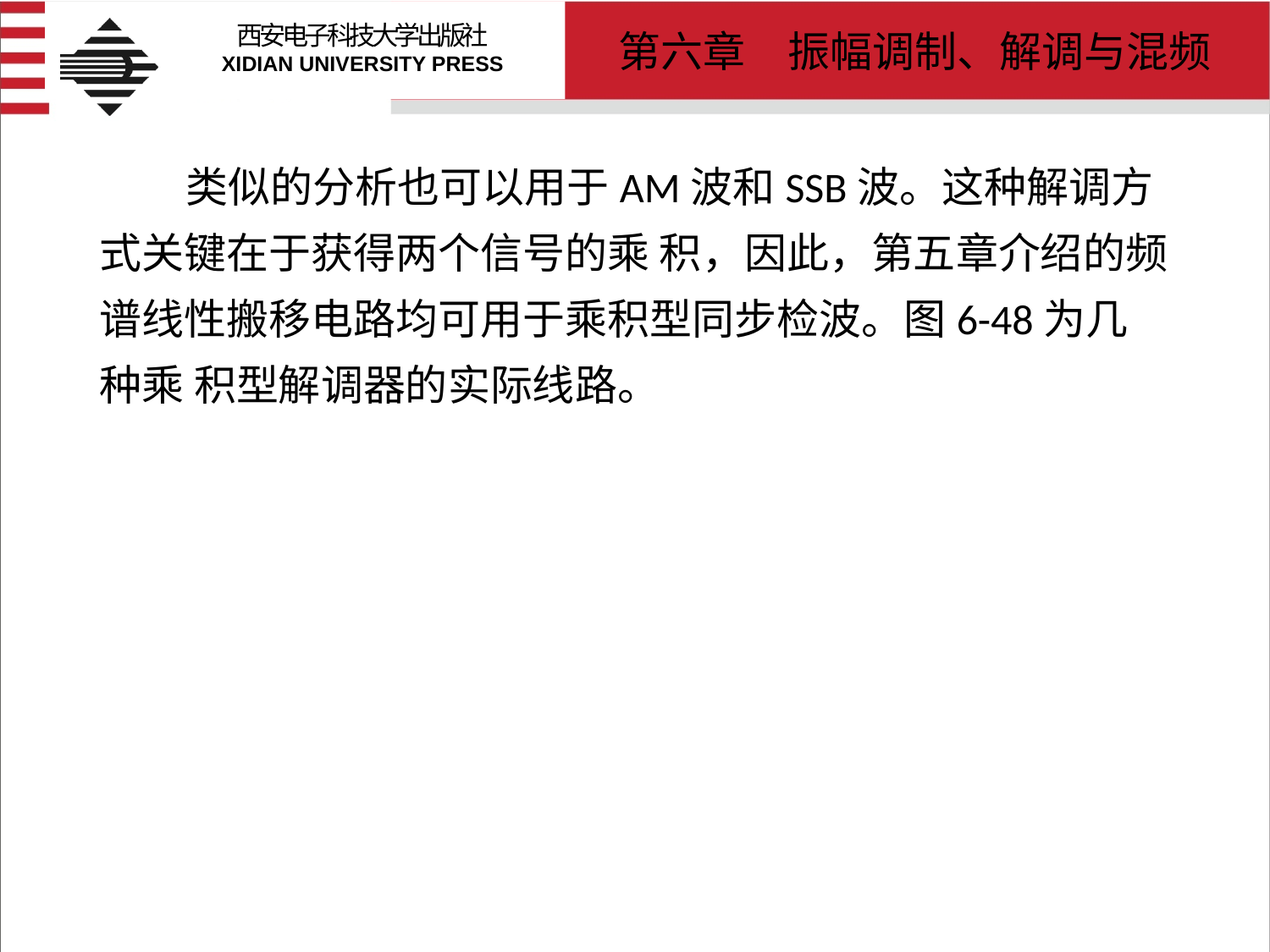

# 类似的分析也可以用于AM波和SSB波。这种解调方式关键在于获得两个信号的乘 积，因此，第五章介绍的频谱线性搬移电路均可用于乘积型同步检波。图6-48为几种乘 积型解调器的实际线路。